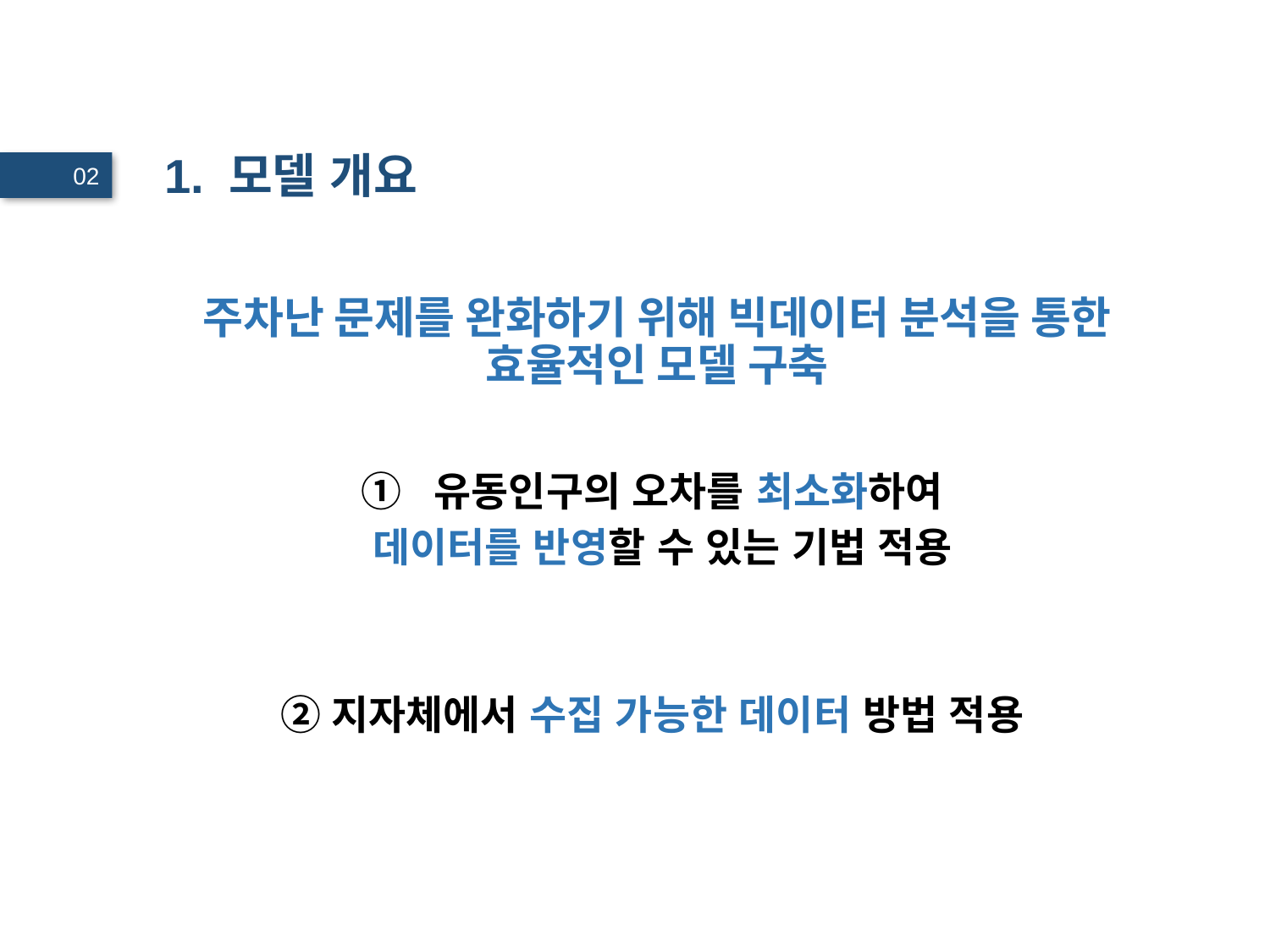

# 1. 모델 개요
02
주차난 문제를 완화하기 위해 빅데이터 분석을 통한 효율적인 모델 구축

①  유동인구의 오차를 최소화하여
 데이터를 반영할 수 있는 기법 적용

②지자체에서 수집 가능한 데이터 방법 적용